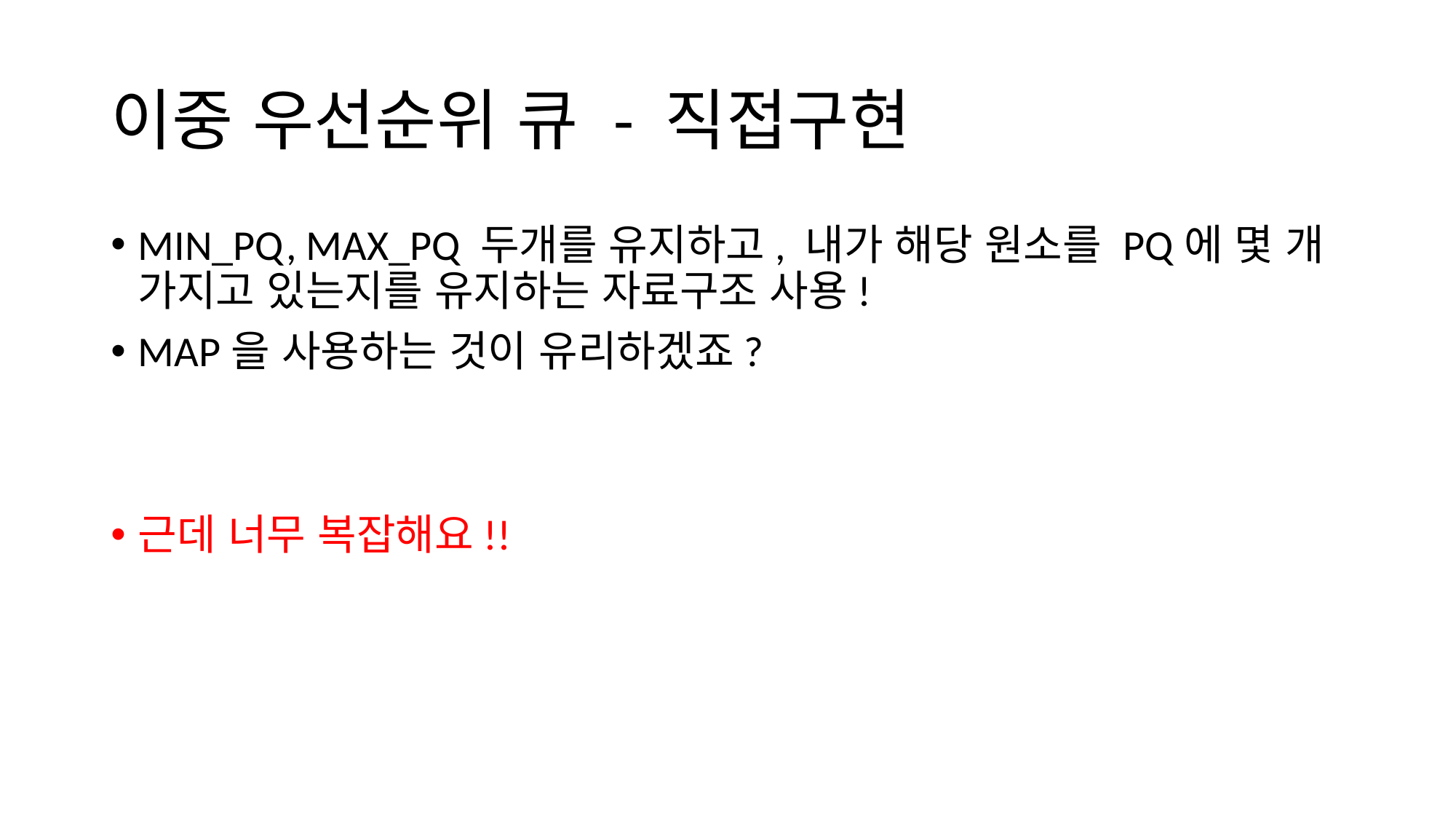

# 이중 우선순위 큐 - 직접구현
MIN_PQ, MAX_PQ 두개를 유지하고, 내가 해당 원소를 PQ에 몇 개 가지고 있는지를 유지하는 자료구조 사용!
MAP을 사용하는 것이 유리하겠죠?

근데 너무 복잡해요!!